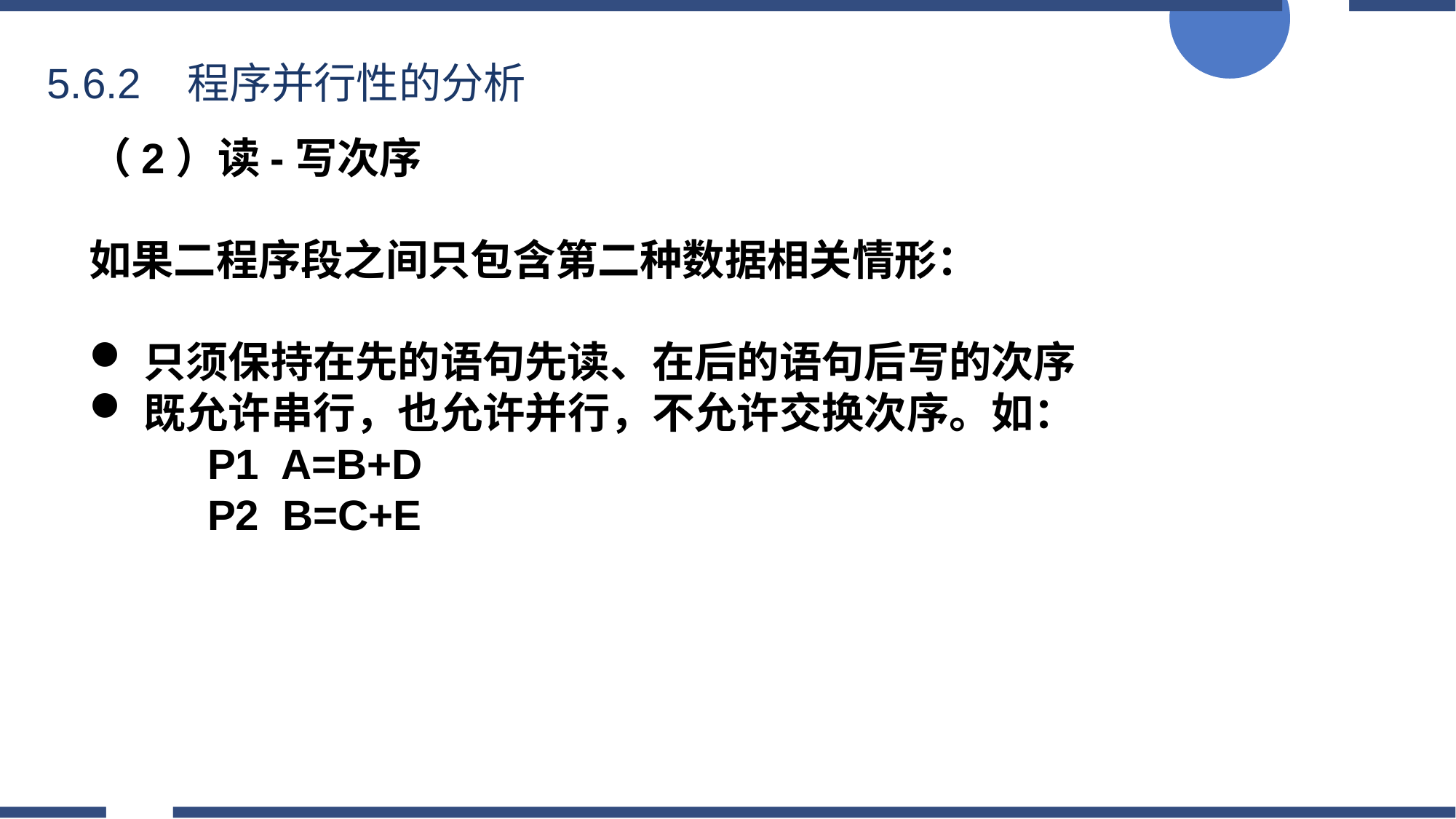

5.6.2   程序并行性的分析
（2）读-写次序

如果二程序段之间只包含第二种数据相关情形：

只须保持在先的语句先读、在后的语句后写的次序
既允许串行，也允许并行，不允许交换次序。如：
          P1  A=B+D
          P2  B=C+E